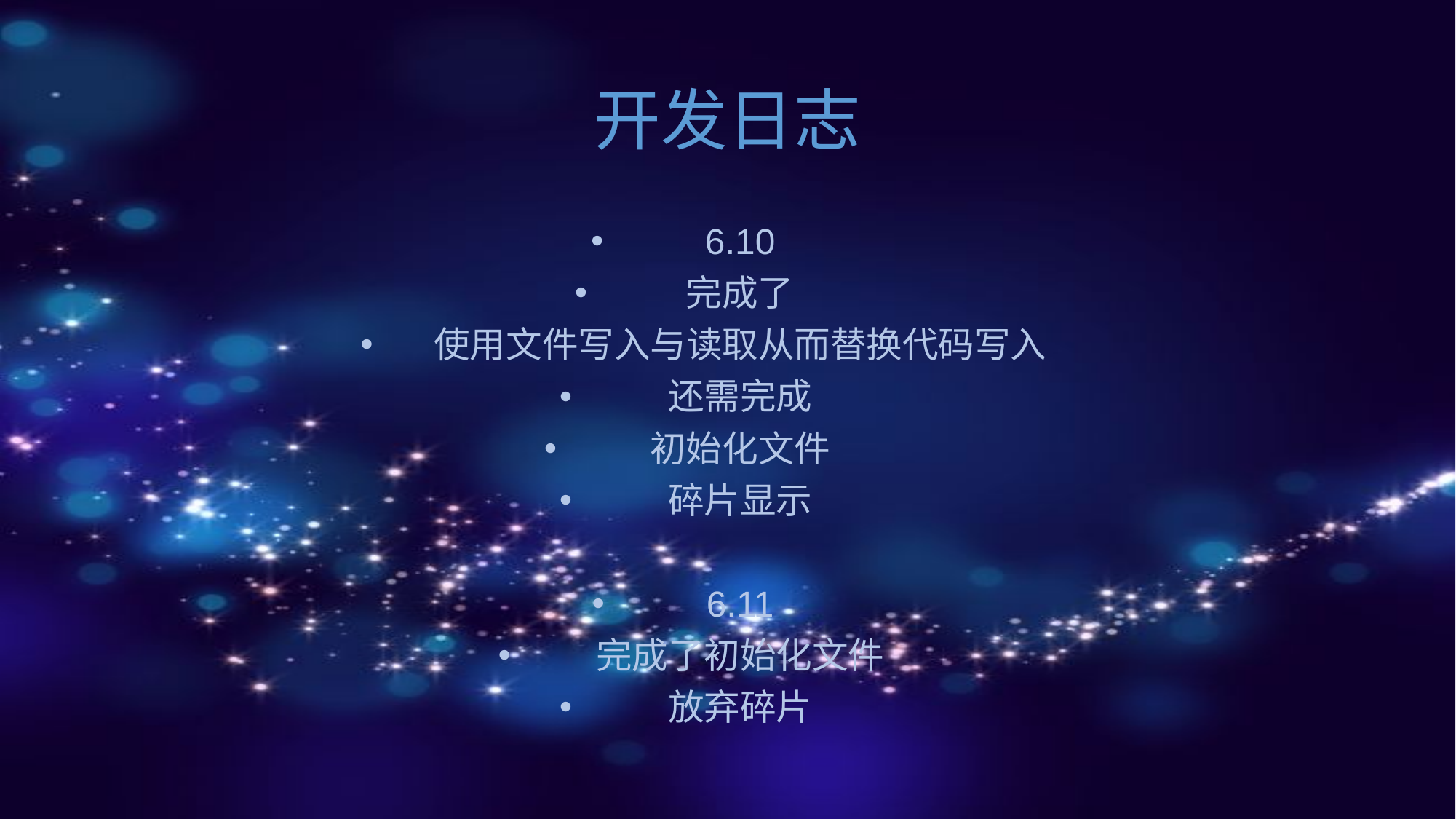

# 开发日志
6.10
完成了
使用文件写入与读取从而替换代码写入
还需完成
初始化文件
碎片显示

6.11
完成了初始化文件
放弃碎片